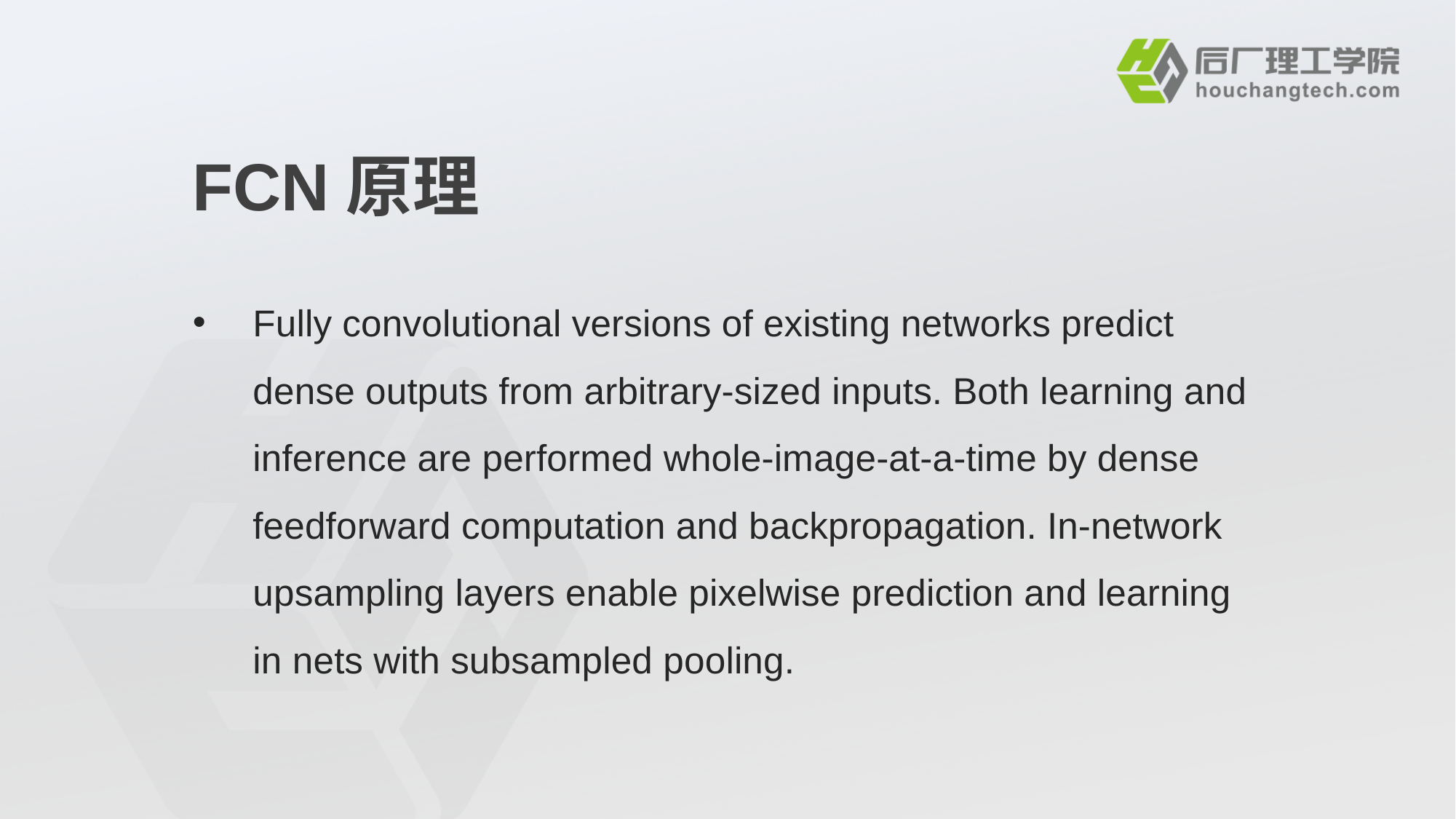

# FCN原理
Fully convolutional versions of existing networks predict dense outputs from arbitrary-sized inputs. Both learning and inference are performed whole-image-at-a-time by dense feedforward computation and backpropagation. In-network upsampling layers enable pixelwise prediction and learning in nets with subsampled pooling.